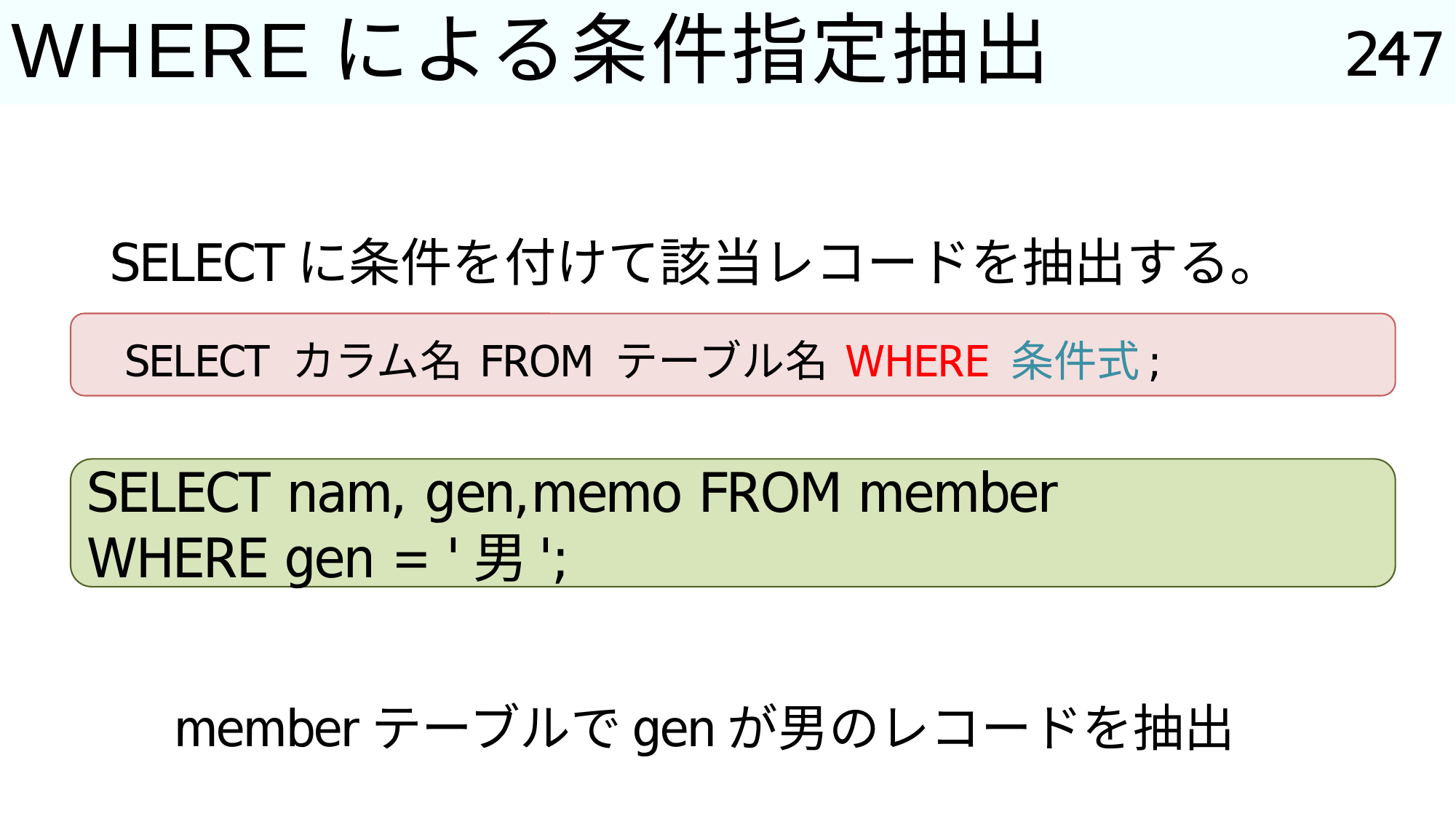

247
# WHEREによる条件指定抽出
SELECTに条件を付けて該当レコードを抽出する。

SELECT カラム名 FROM テーブル名 WHERE 条件式;
SELECT nam, gen,memo FROM member
WHERE gen = '男';

memberテーブルでgenが男のレコードを抽出